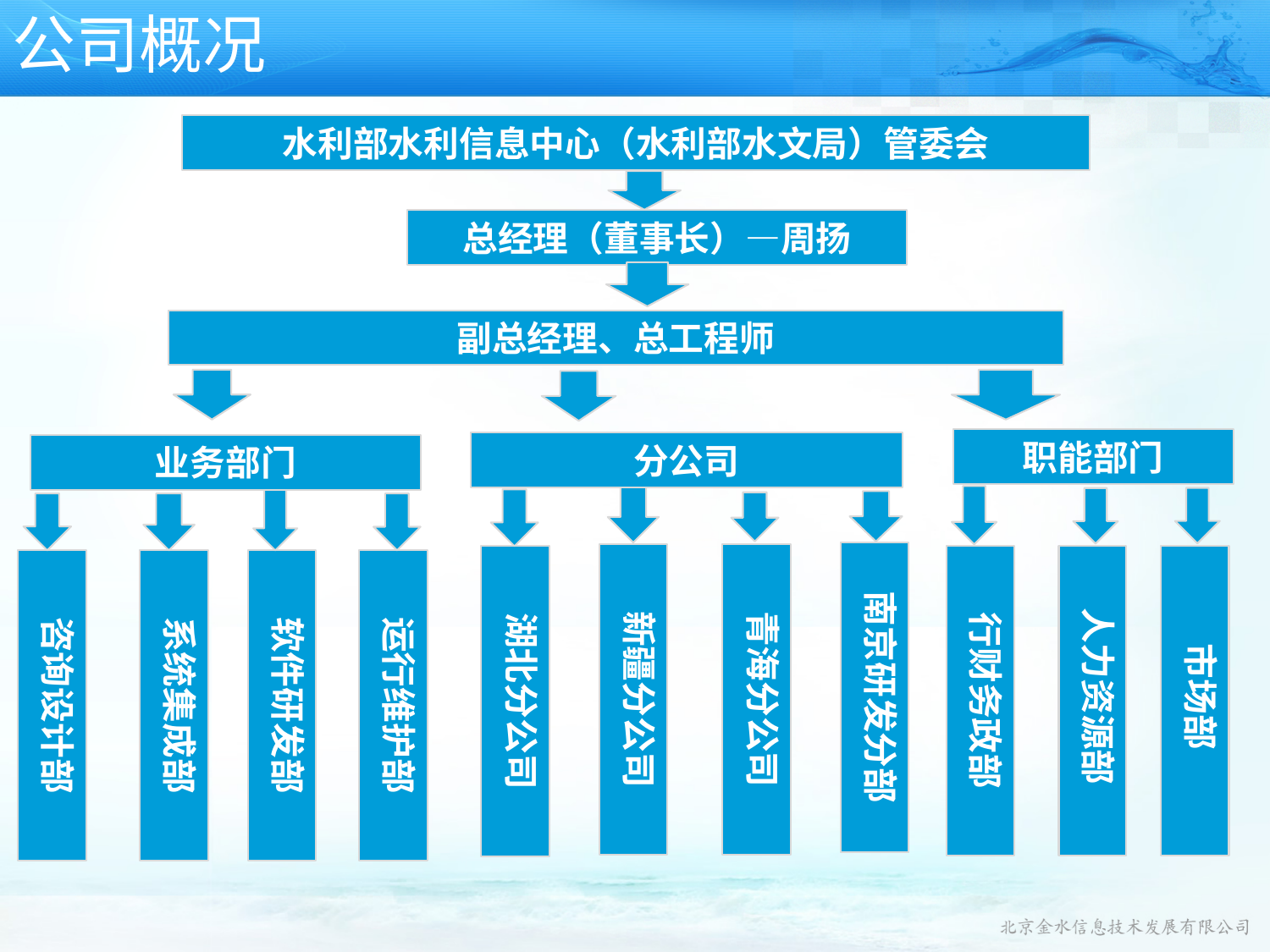

公司概况
水利部水利信息中心（水利部水文局）管委会

总经理（董事长）—周扬

副总经理、总工程师

职能部门

行财务政部
市场部
分公司
业务部门

南京研发分部
新疆分公司
青海分公司
湖北分公司
咨询设计部
系统集成部
软件研发部
运行维护部

人力资源部